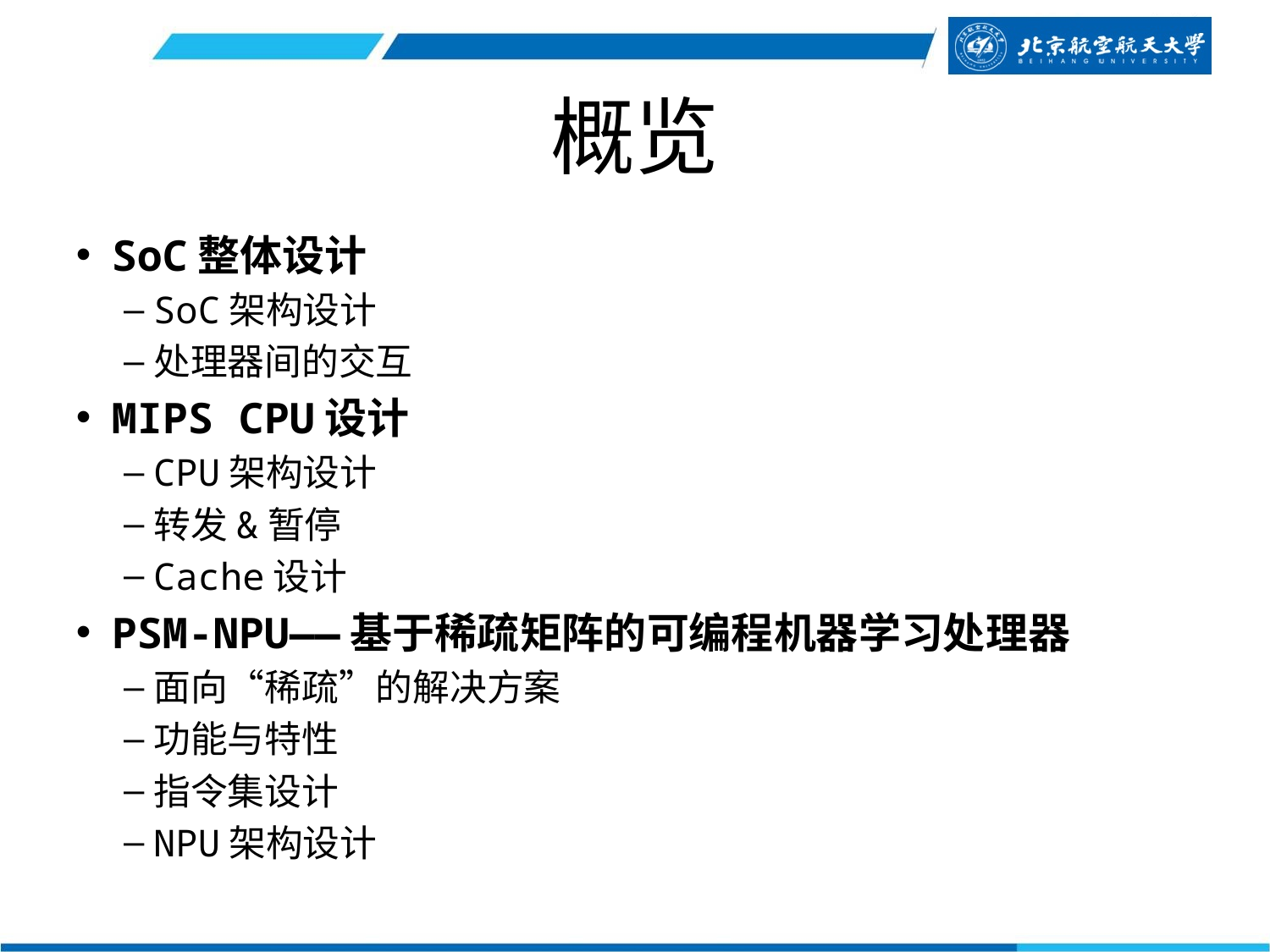

# 概览
SoC整体设计
SoC架构设计
处理器间的交互
MIPS CPU设计
CPU架构设计
转发&暂停
Cache设计
PSM-NPU——基于稀疏矩阵的可编程机器学习处理器
面向“稀疏”的解决方案
功能与特性
指令集设计
NPU架构设计
目 录
CONTENTS